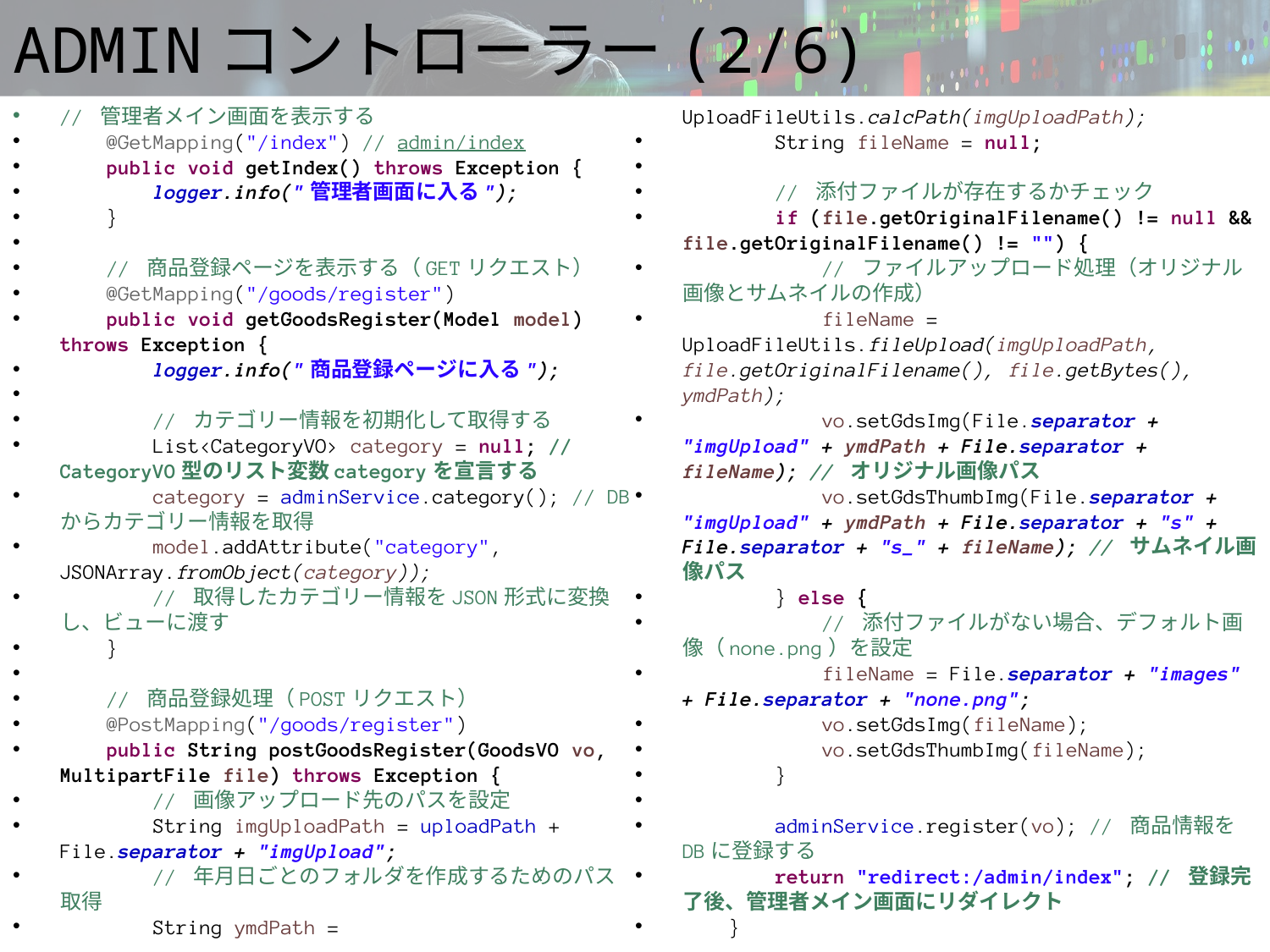

# ADMINコントローラー(2/6)
// 管理者メイン画面を表示する
    @GetMapping("/index") // admin/index
    public void getIndex() throws Exception {
        logger.info("管理者画面に入る");
    }

    // 商品登録ページを表示する（GETリクエスト）
    @GetMapping("/goods/register")
    public void getGoodsRegister(Model model) throws Exception {
        logger.info("商品登録ページに入る");

        // カテゴリー情報を初期化して取得する
        List<CategoryVO> category = null; // CategoryVO型のリスト変数categoryを宣言する
        category = adminService.category(); // DBからカテゴリー情報を取得
        model.addAttribute("category", JSONArray.fromObject(category));
        // 取得したカテゴリー情報をJSON形式に変換し、ビューに渡す
    }

    // 商品登録処理（POSTリクエスト）
    @PostMapping("/goods/register")
    public String postGoodsRegister(GoodsVO vo, MultipartFile file) throws Exception {
        // 画像アップロード先のパスを設定
        String imgUploadPath = uploadPath + File.separator + "imgUpload";
        // 年月日ごとのフォルダを作成するためのパス取得
        String ymdPath = UploadFileUtils.calcPath(imgUploadPath);
        String fileName = null;

        // 添付ファイルが存在するかチェック
        if (file.getOriginalFilename() != null && file.getOriginalFilename() != "") {
            // ファイルアップロード処理（オリジナル画像とサムネイルの作成）
            fileName = UploadFileUtils.fileUpload(imgUploadPath, file.getOriginalFilename(), file.getBytes(), ymdPath);
            vo.setGdsImg(File.separator + "imgUpload" + ymdPath + File.separator + fileName); // オリジナル画像パス
            vo.setGdsThumbImg(File.separator + "imgUpload" + ymdPath + File.separator + "s" + File.separator + "s_" + fileName); // サムネイル画像パス
        } else {
            // 添付ファイルがない場合、デフォルト画像（none.png）を設定
            fileName = File.separator + "images" + File.separator + "none.png";
            vo.setGdsImg(fileName);
            vo.setGdsThumbImg(fileName);
        }

        adminService.register(vo); // 商品情報をDBに登録する
        return "redirect:/admin/index"; // 登録完了後、管理者メイン画面にリダイレクト
    }